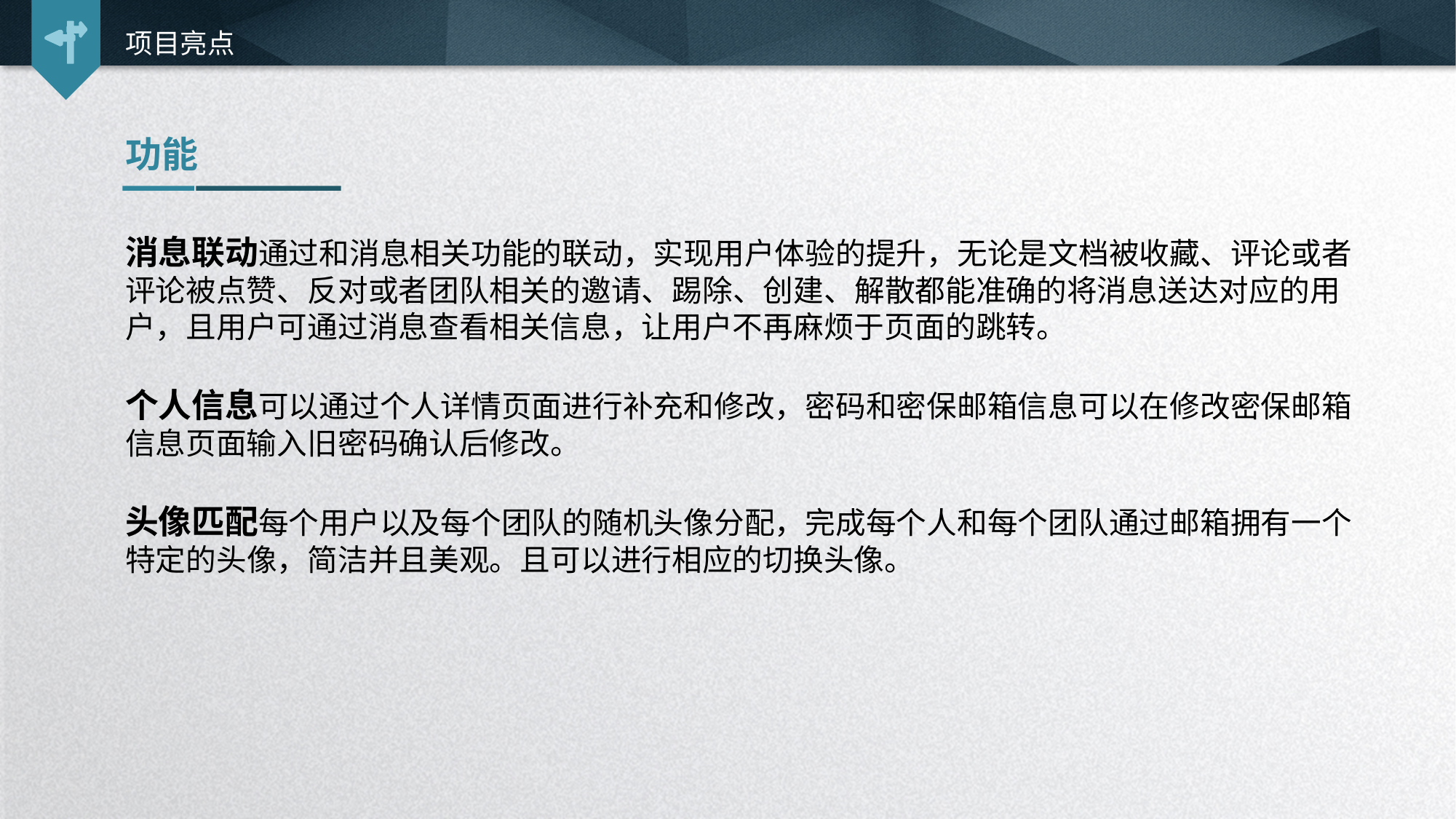

项目亮点
功能

消息联动通过和消息相关功能的联动，实现用户体验的提升，无论是文档被收藏、评论或者评论被点赞、反对或者团队相关的邀请、踢除、创建、解散都能准确的将消息送达对应的用户，且用户可通过消息查看相关信息，让用户不再麻烦于页面的跳转。

个人信息可以通过个人详情页面进行补充和修改，密码和密保邮箱信息可以在修改密保邮箱信息页面输入旧密码确认后修改。

头像匹配每个用户以及每个团队的随机头像分配，完成每个人和每个团队通过邮箱拥有一个特定的头像，简洁并且美观。且可以进行相应的切换头像。
延时符